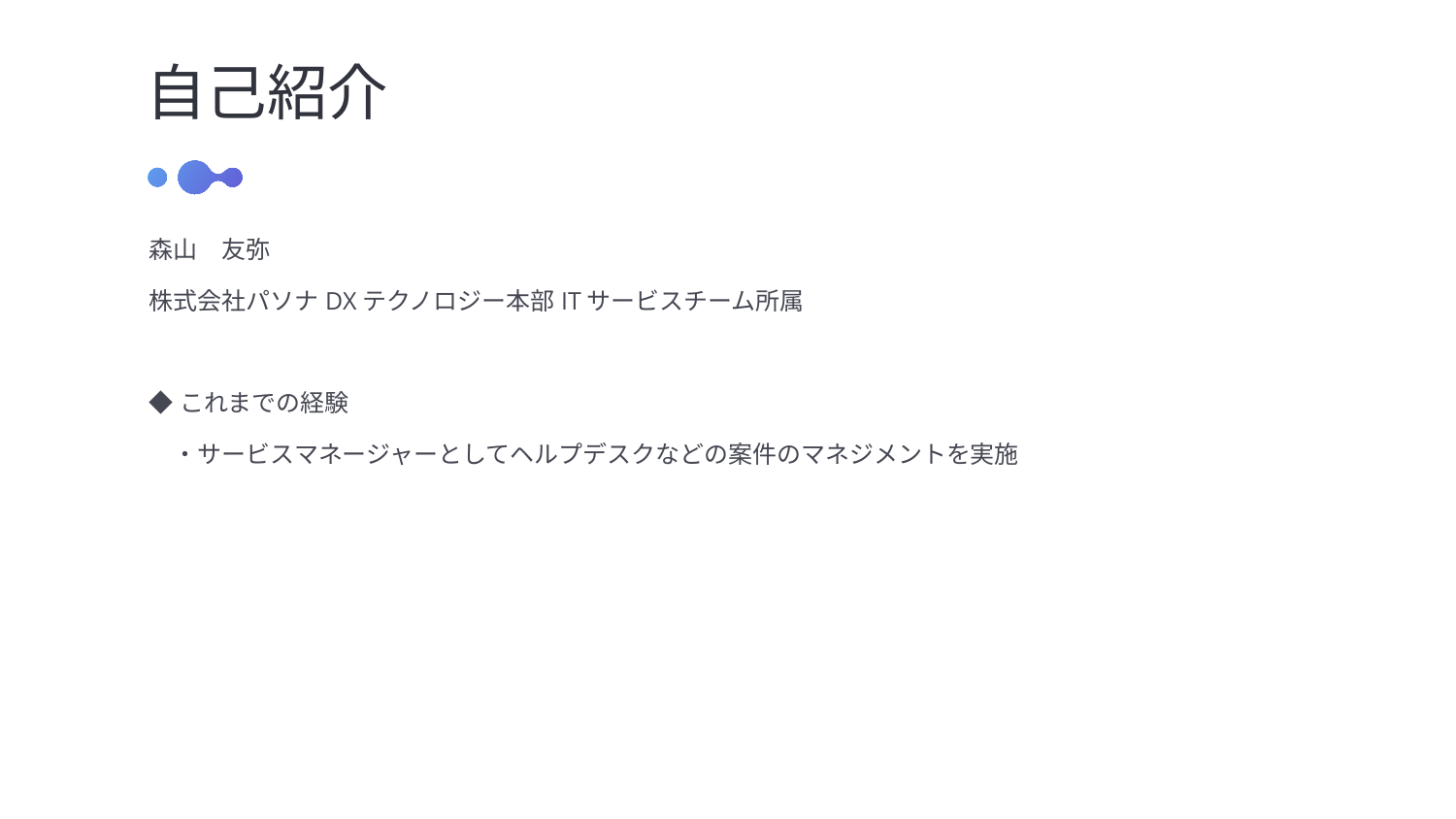

自己紹介

森山　友弥
株式会社パソナDXテクノロジー本部ITサービスチーム所属

◆これまでの経験
　・サービスマネージャーとしてヘルプデスクなどの案件のマネジメントを実施